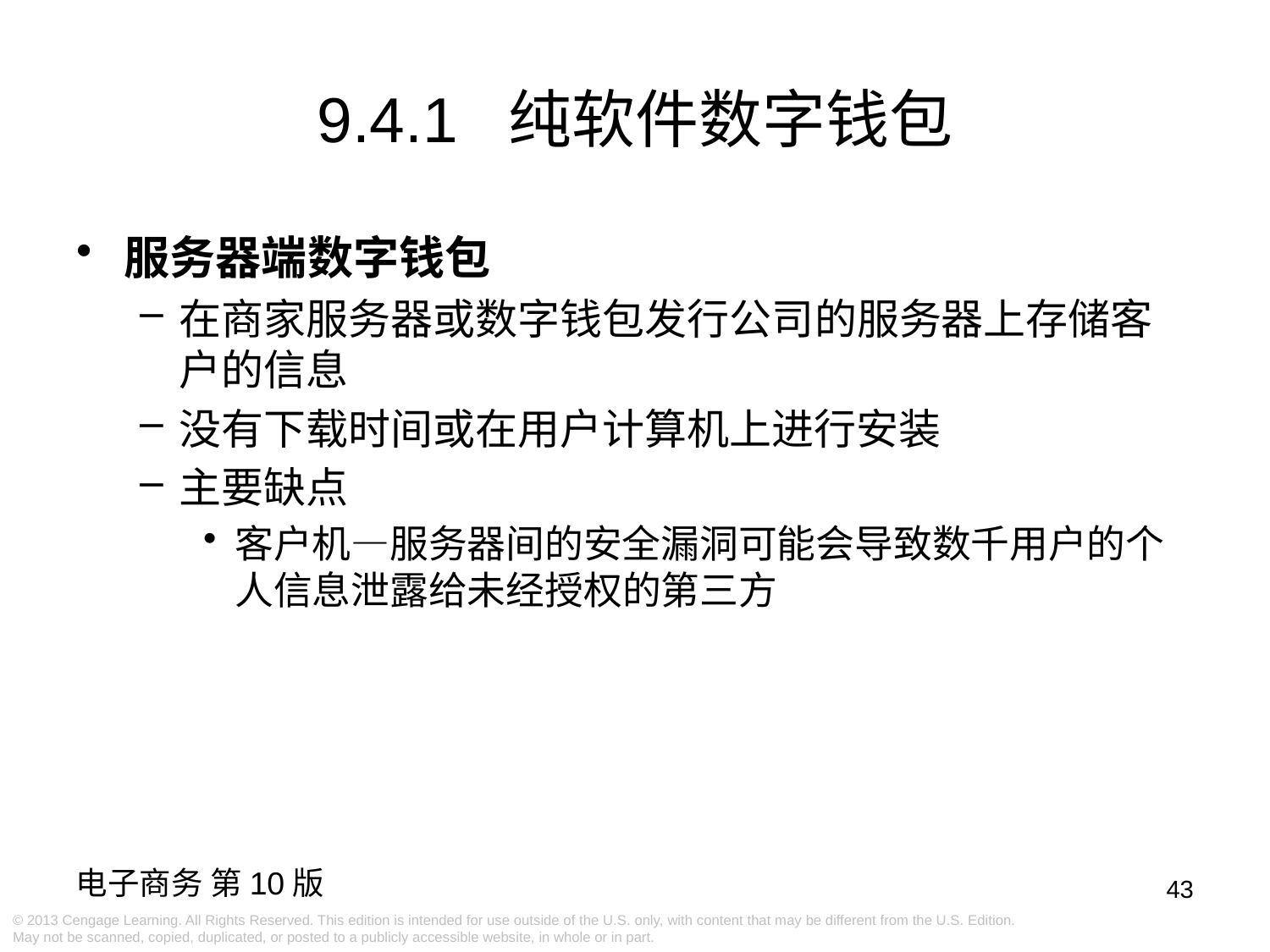

# 9.4.1  纯软件数字钱包
服务器端数字钱包
在商家服务器或数字钱包发行公司的服务器上存储客户的信息
没有下载时间或在用户计算机上进行安装
主要缺点
客户机—服务器间的安全漏洞可能会导致数千用户的个人信息泄露给未经授权的第三方
43